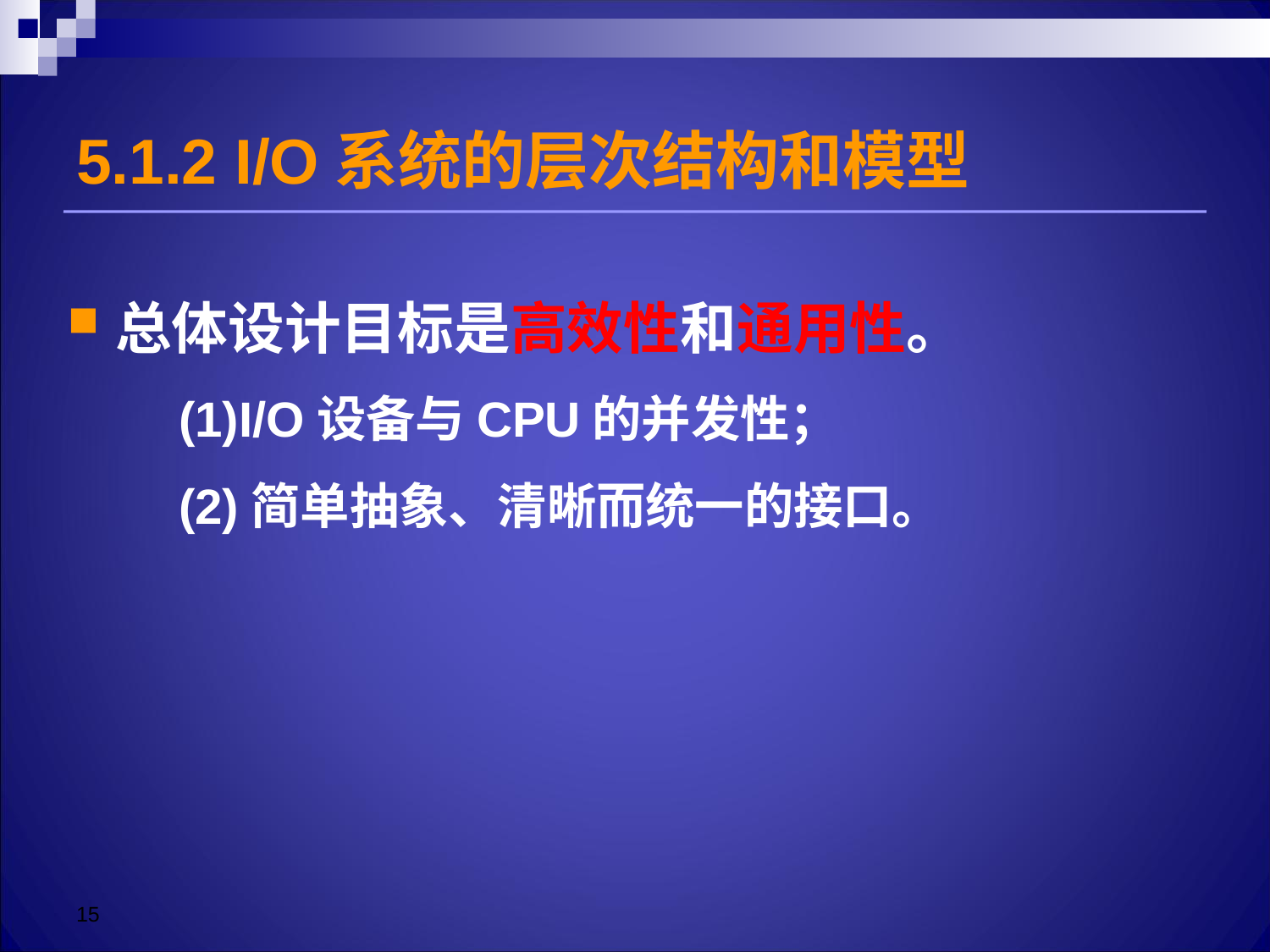

# 5.1.2 I/O系统的层次结构和模型
总体设计目标是高效性和通用性。
(1)I/O设备与CPU的并发性；
(2)简单抽象、清晰而统一的接口。

15